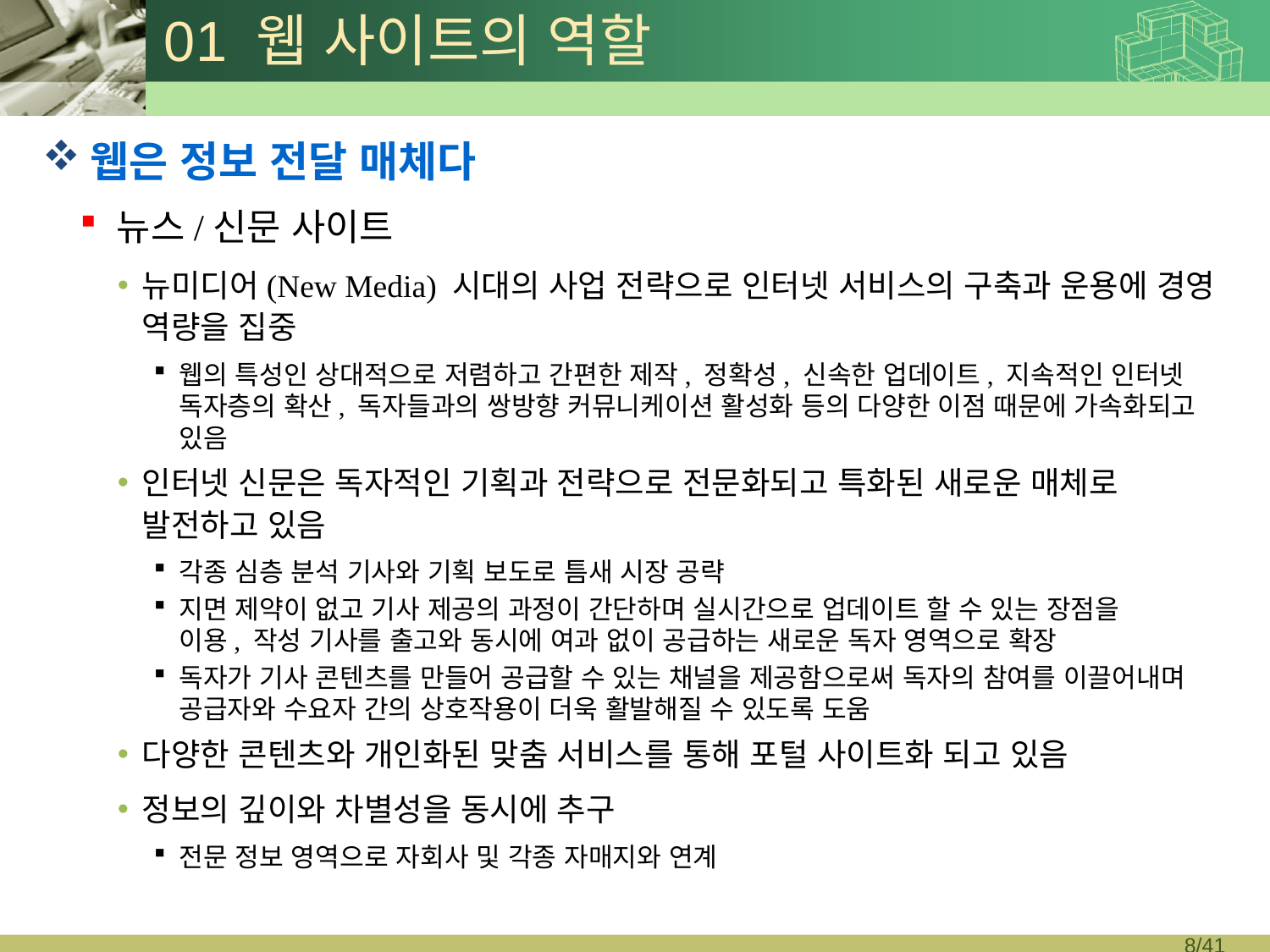

# 01 웹 사이트의 역할
웹은 정보 전달 매체다
뉴스/신문 사이트
뉴미디어(New Media) 시대의 사업 전략으로 인터넷 서비스의 구축과 운용에 경영 역량을 집중
웹의 특성인 상대적으로 저렴하고 간편한 제작, 정확성, 신속한 업데이트, 지속적인 인터넷 독자층의 확산, 독자들과의 쌍방향 커뮤니케이션 활성화 등의 다양한 이점 때문에 가속화되고 있음
인터넷 신문은 독자적인 기획과 전략으로 전문화되고 특화된 새로운 매체로 발전하고 있음
각종 심층 분석 기사와 기획 보도로 틈새 시장 공략
지면 제약이 없고 기사 제공의 과정이 간단하며 실시간으로 업데이트 할 수 있는 장점을
이용, 작성 기사를 출고와 동시에 여과 없이 공급하는 새로운 독자 영역으로 확장
독자가 기사 콘텐츠를 만들어 공급할 수 있는 채널을 제공함으로써 독자의 참여를 이끌어내며 공급자와 수요자 간의 상호작용이 더욱 활발해질 수 있도록 도움
다양한 콘텐츠와 개인화된 맞춤 서비스를 통해 포털 사이트화 되고 있음
정보의 깊이와 차별성을 동시에 추구
전문 정보 영역으로 자회사 및 각종 자매지와 연계